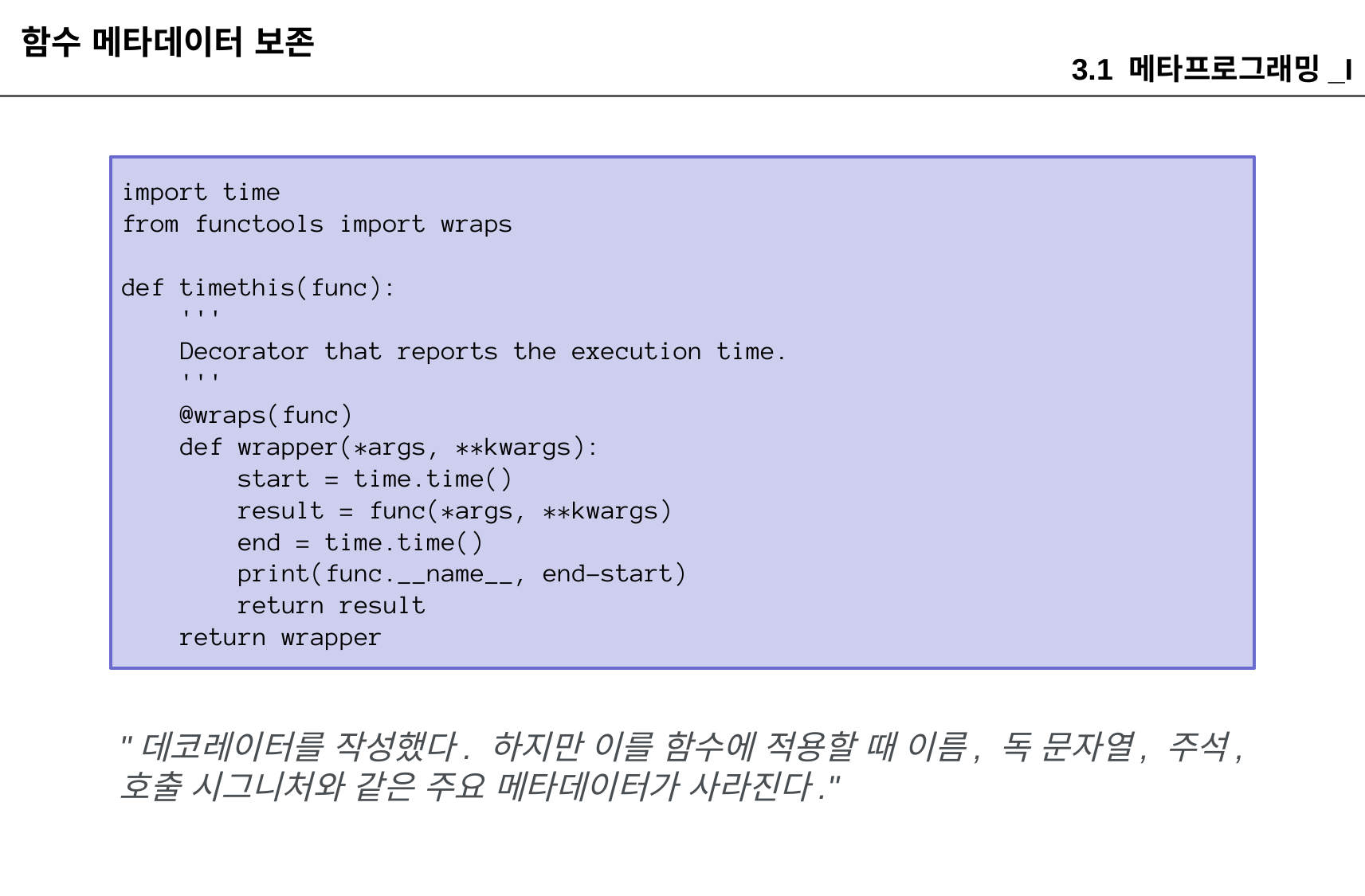

함수 메타데이터 보존
3.1 메타프로그래밍_I
import time
from functools import wraps

def timethis(func):
    '''
    Decorator that reports the execution time.
    '''
    @wraps(func)
    def wrapper(*args, **kwargs):
        start = time.time()
        result = func(*args, **kwargs)
        end = time.time()
        print(func.__name__, end-start)
        return result
    return wrapper
"데코레이터를 작성했다. 하지만 이를 함수에 적용할 때 이름, 독 문자열, 주석, 호출 시그니처와 같은 주요 메타데이터가 사라진다."